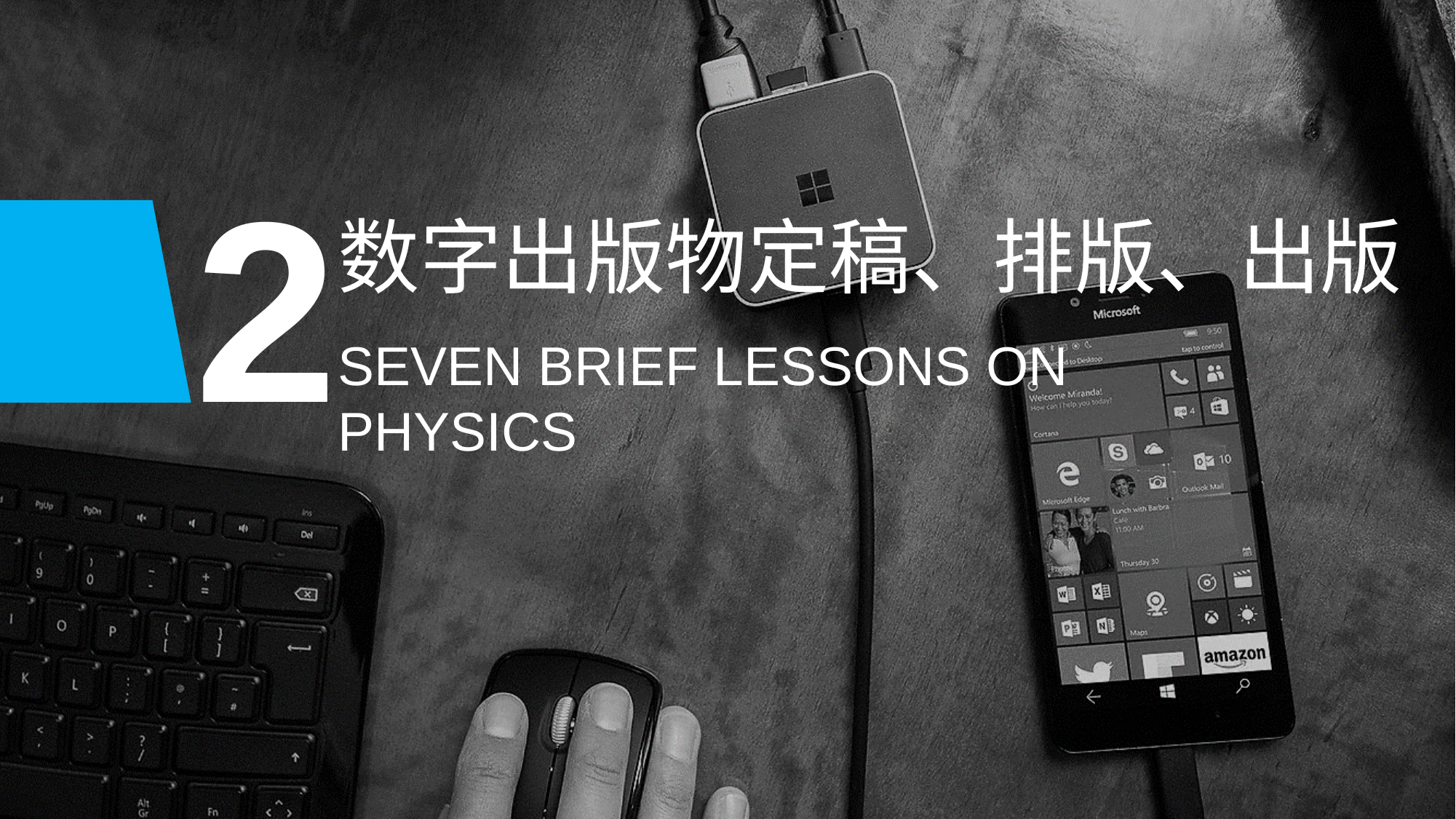

2
数字出版物定稿、排版、出版

SEVEN BRIEF LESSONS ON PHYSICS